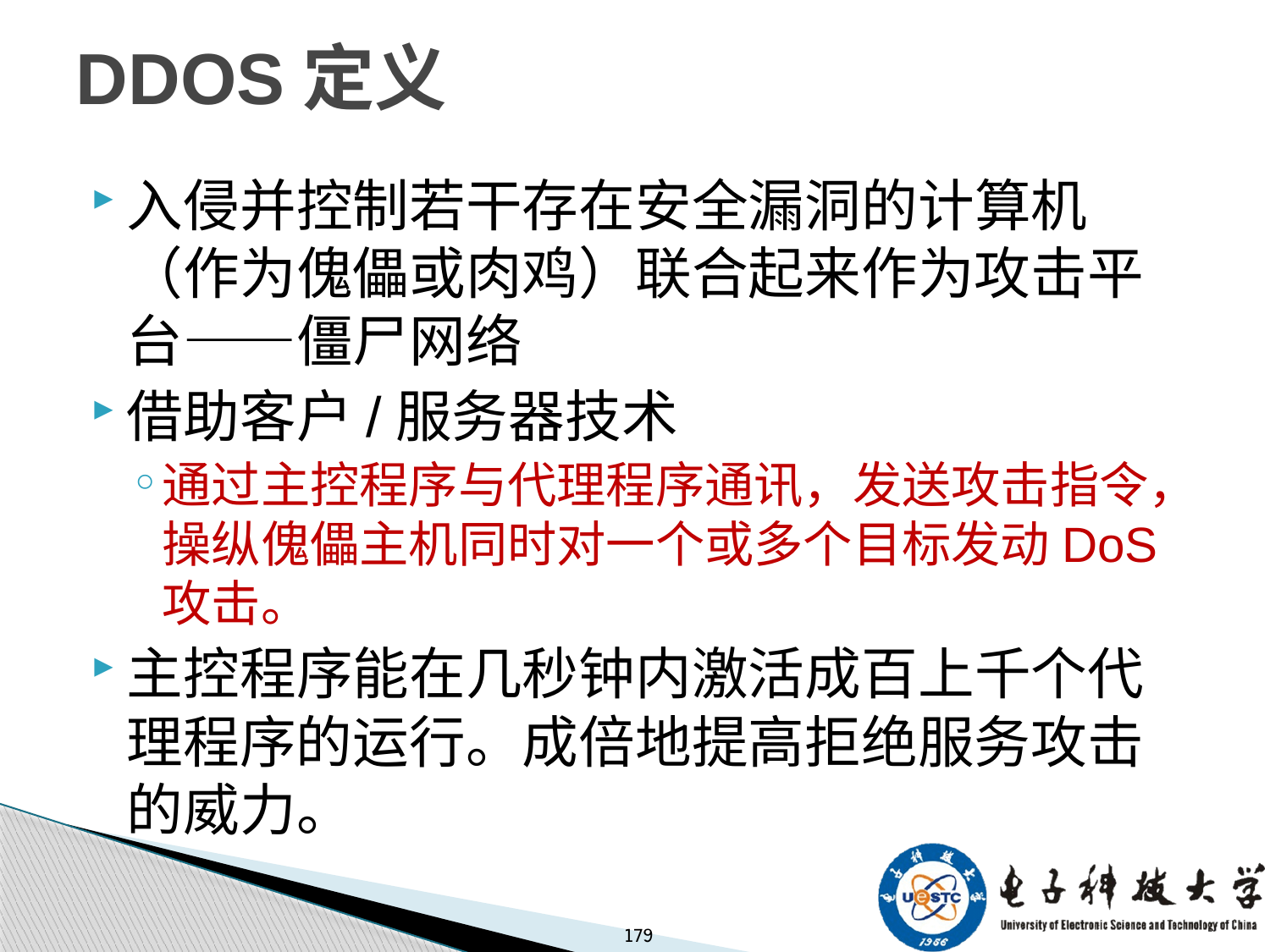

# DDOS定义
入侵并控制若干存在安全漏洞的计算机（作为傀儡或肉鸡）联合起来作为攻击平台——僵尸网络
借助客户/服务器技术
通过主控程序与代理程序通讯，发送攻击指令，操纵傀儡主机同时对一个或多个目标发动DoS攻击。
主控程序能在几秒钟内激活成百上千个代理程序的运行。成倍地提高拒绝服务攻击的威力。
179